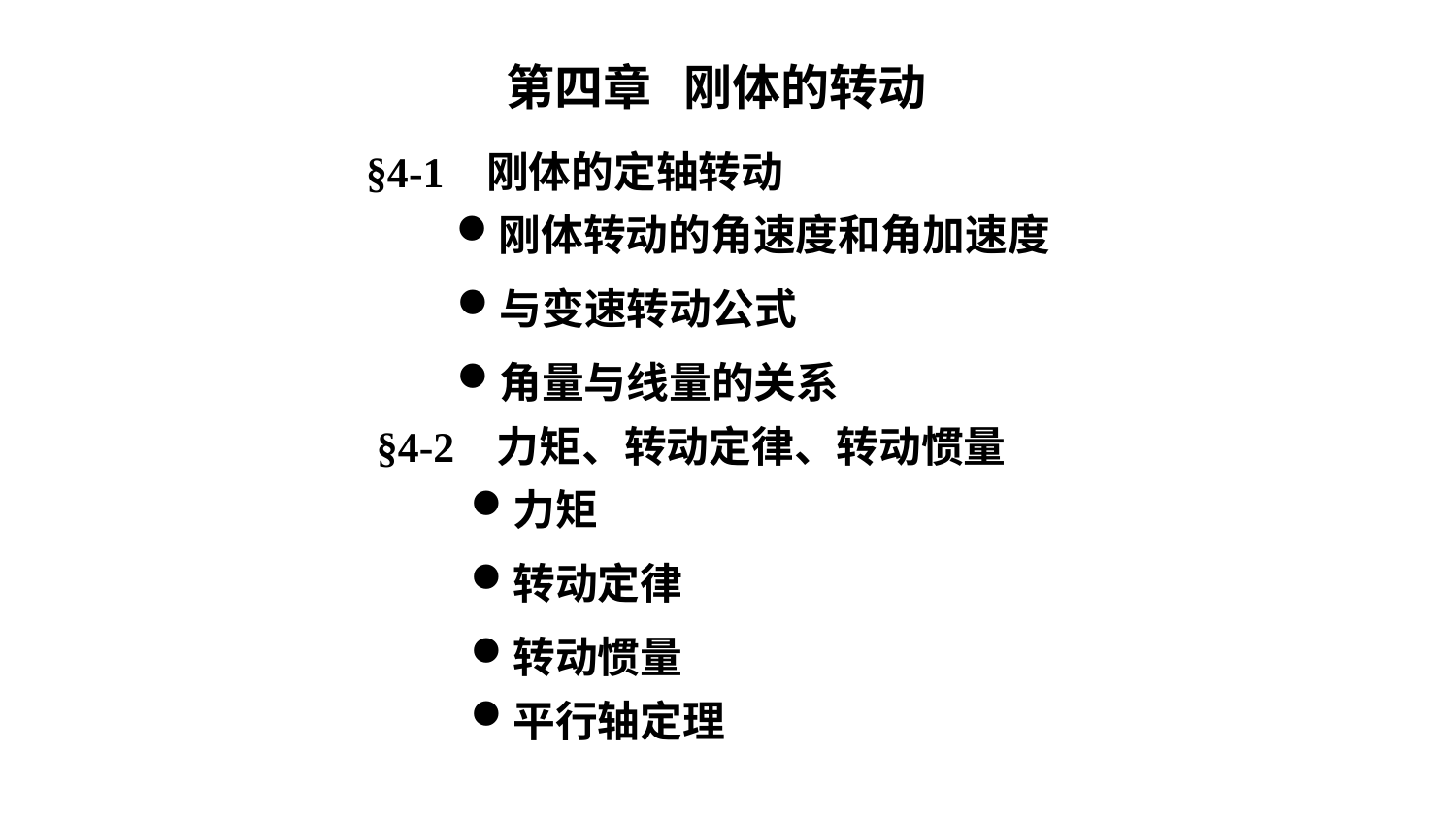

第四章   刚体的转动
§4-1   刚体的定轴转动
刚体转动的角速度和角加速度
与变速转动公式
角量与线量的关系
§4-2   力矩、转动定律、转动惯量
力矩
转动定律
转动惯量
平行轴定理